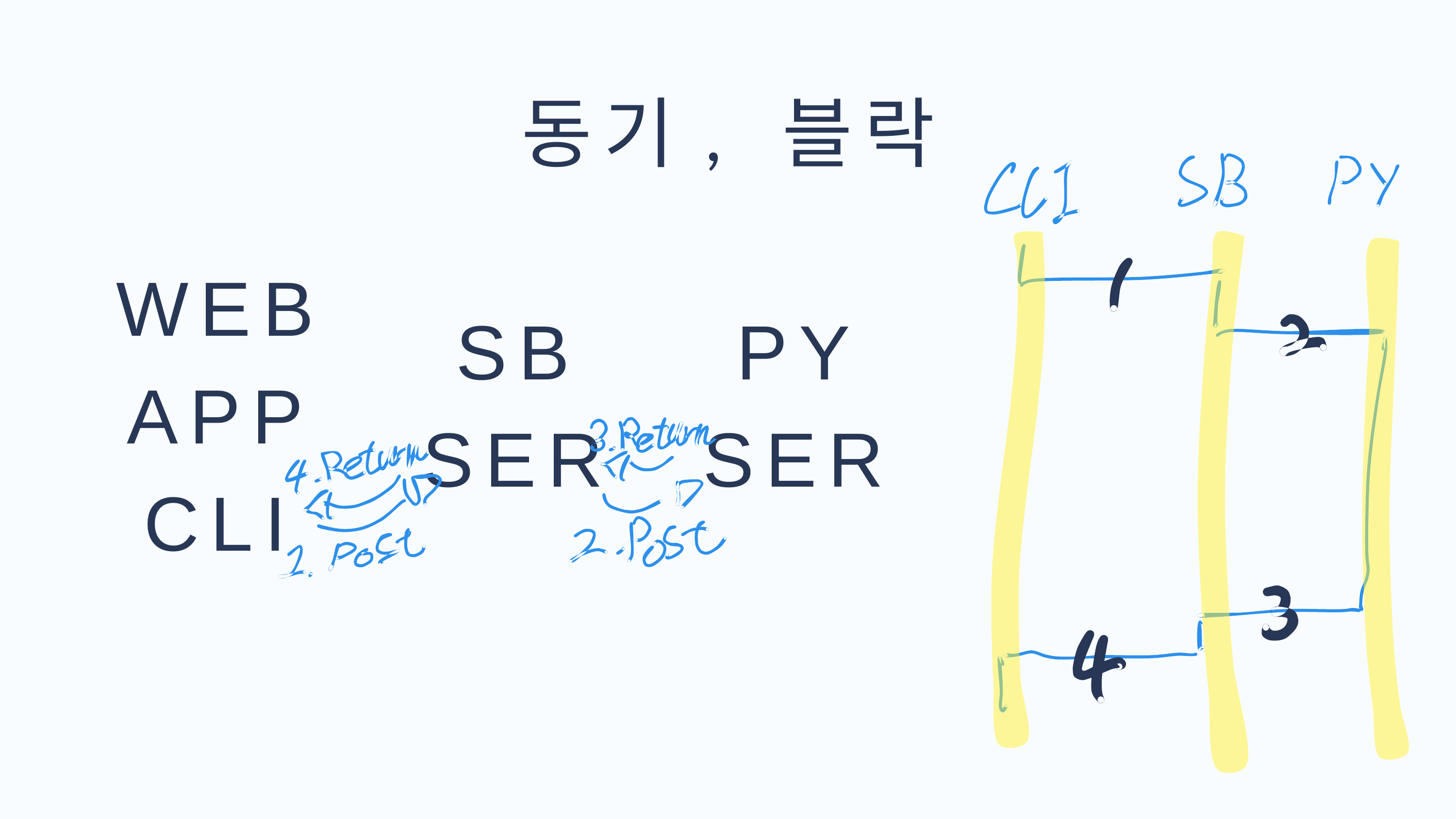

동기, 블락

WEB
APP
CLI

SB
SER
PY
SER